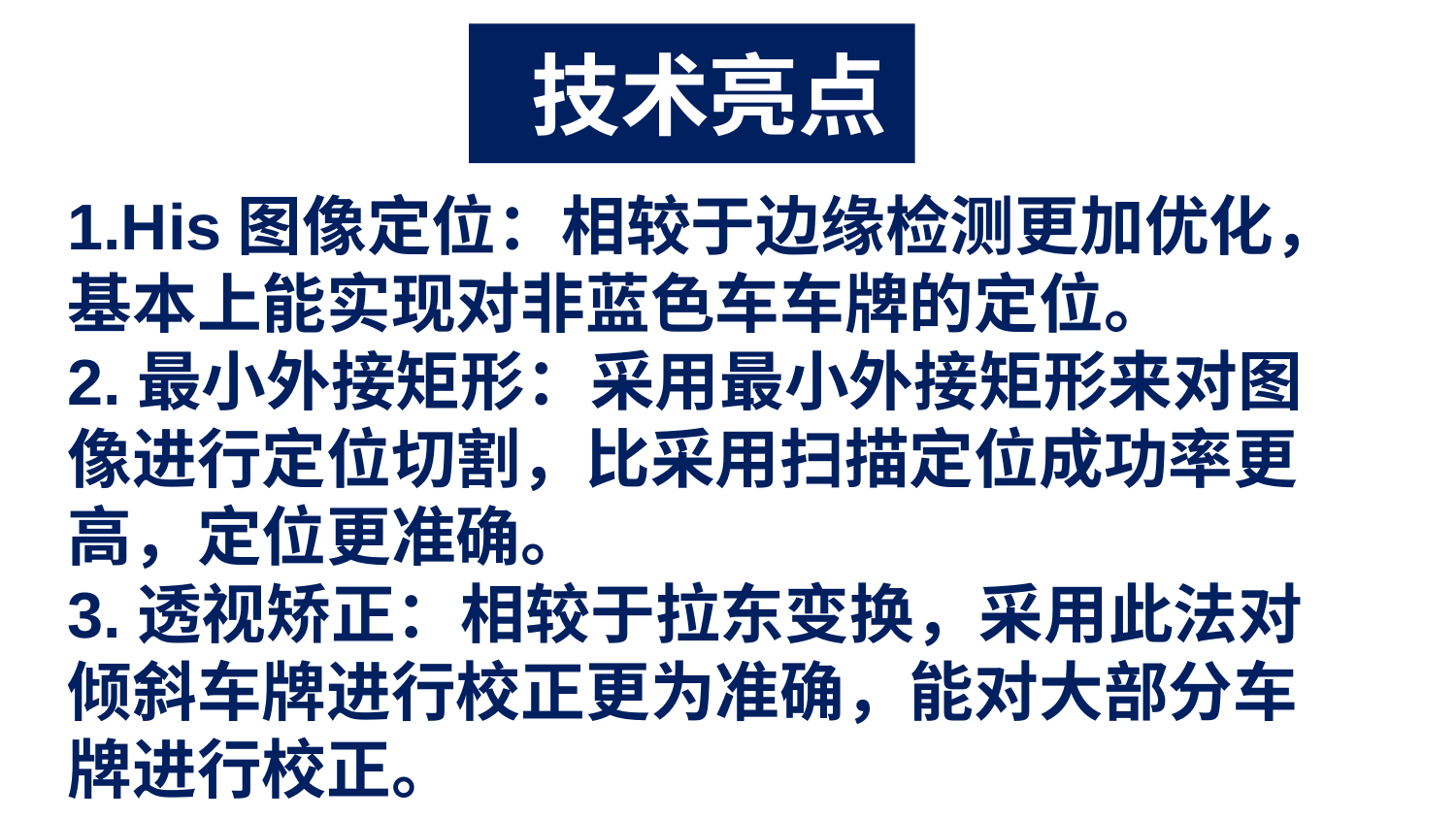

技术亮点
1.His图像定位：相较于边缘检测更加优化，基本上能实现对非蓝色车车牌的定位。
2.最小外接矩形：采用最小外接矩形来对图像进行定位切割，比采用扫描定位成功率更高，定位更准确。
3.透视矫正：相较于拉东变换，采用此法对倾斜车牌进行校正更为准确，能对大部分车牌进行校正。